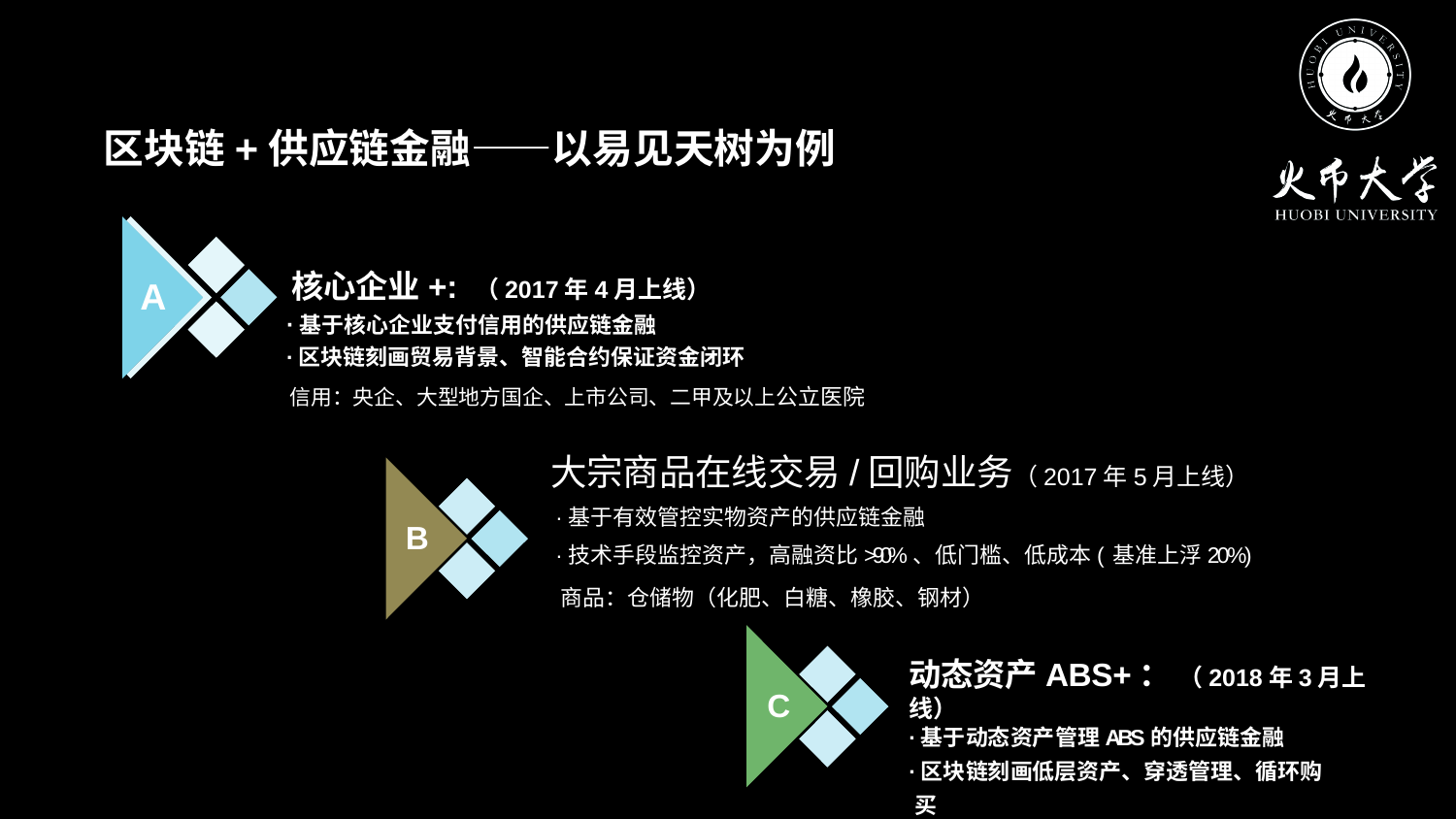

区块链+供应链金融——以易见天树为例

核心企业+: （2017年4月上线）
∙基于核心企业支付信用的供应链金融
∙区块链刻画贸易背景、智能合约保证资金闭环
信用：央企、大型地方国企、上市公司、二甲及以上公立医院

A

大宗商品在线交易/回购业务（2017年5月上线）
∙基于有效管控实物资产的供应链金融
∙技术手段监控资产，高融资比>90%、低门槛、低成本(基准上浮20%)
商品：仓储物（化肥、白糖、橡胶、钢材）

B

动态资产ABS+： （2018年3月上线）
∙基于动态资产管理ABS的供应链金融
∙区块链刻画低层资产、穿透管理、循环购买
动态资产：购房尾款

C